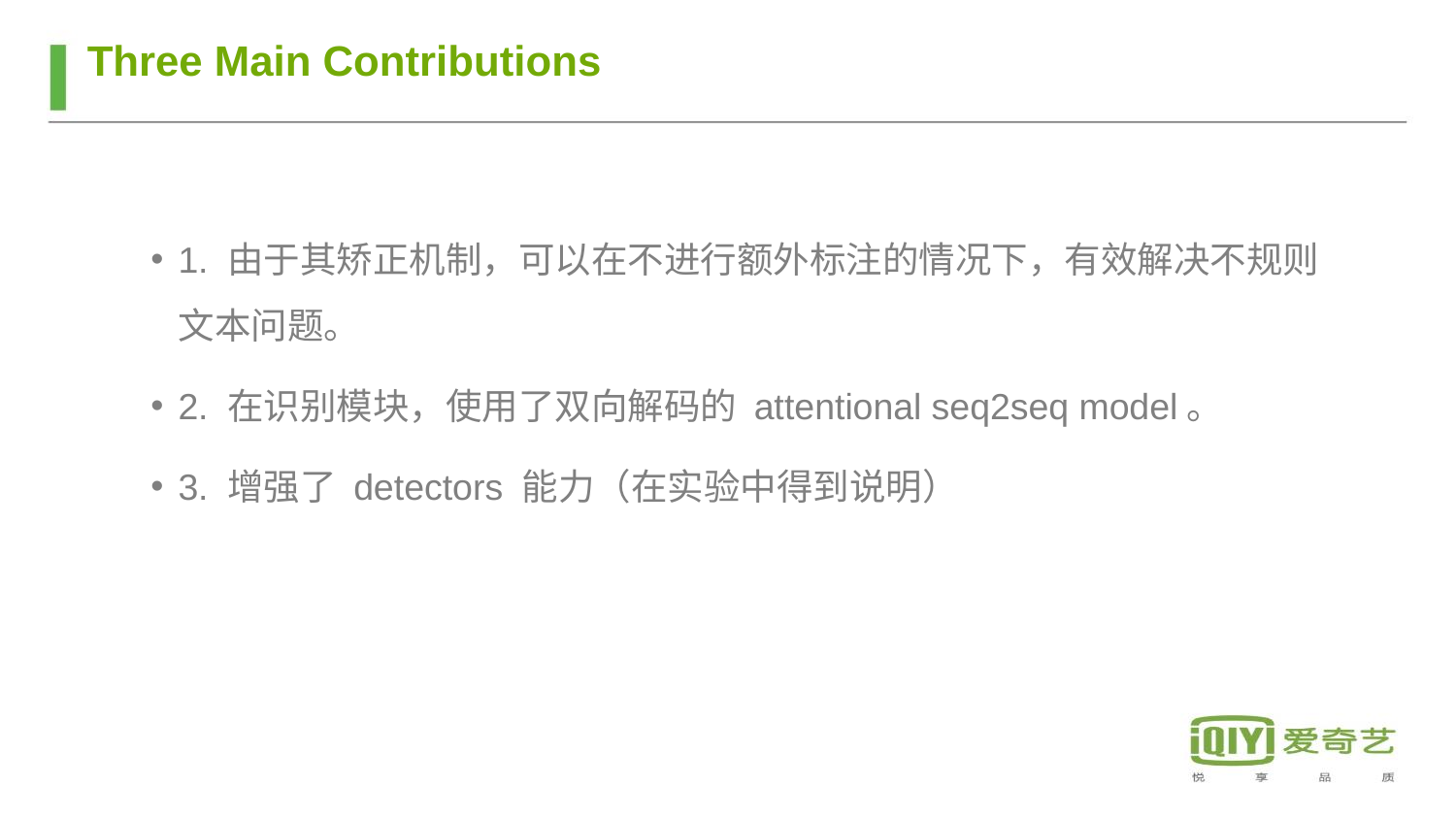

# Three Main Contributions
1. 由于其矫正机制，可以在不进行额外标注的情况下，有效解决不规则文本问题。
2. 在识别模块，使用了双向解码的 attentional seq2seq model。
3. 增强了 detectors 能力（在实验中得到说明）